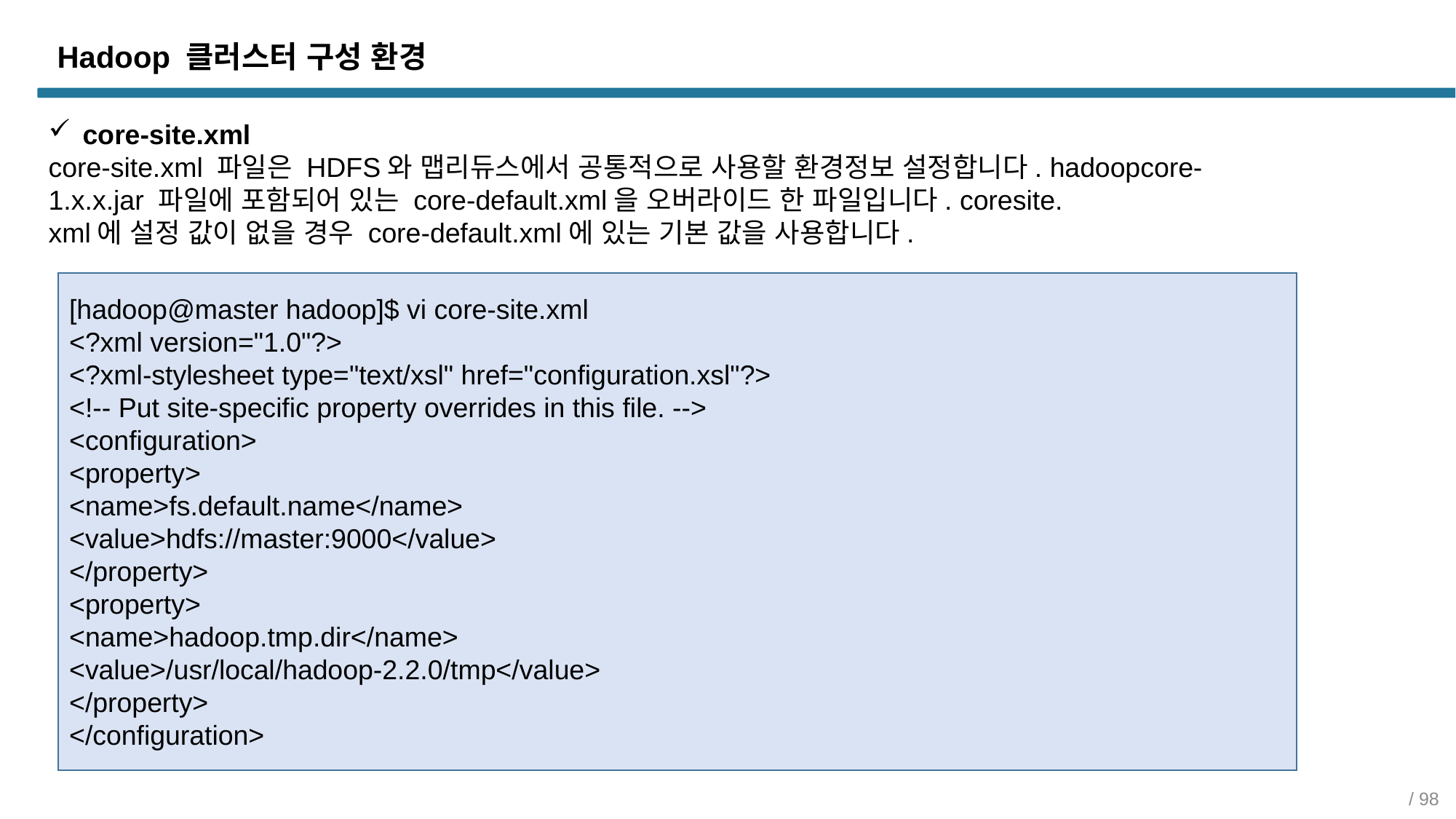

Hadoop 클러스터 구성 환경
core-site.xml
core-site.xml 파일은 HDFS와 맵리듀스에서 공통적으로 사용할 환경정보 설정합니다. hadoopcore-
1.x.x.jar 파일에 포함되어 있는 core-default.xml을 오버라이드 한 파일입니다. coresite.
xml에 설정 값이 없을 경우 core-default.xml에 있는 기본 값을 사용합니다.
[hadoop@master hadoop]$ vi core-site.xml
<?xml version="1.0"?>
<?xml-stylesheet type="text/xsl" href="configuration.xsl"?>
<!-- Put site-specific property overrides in this file. -->
<configuration>
<property>
<name>fs.default.name</name>
<value>hdfs://master:9000</value>
</property>
<property>
<name>hadoop.tmp.dir</name>
<value>/usr/local/hadoop-2.2.0/tmp</value>
</property>
</configuration>
/ 98